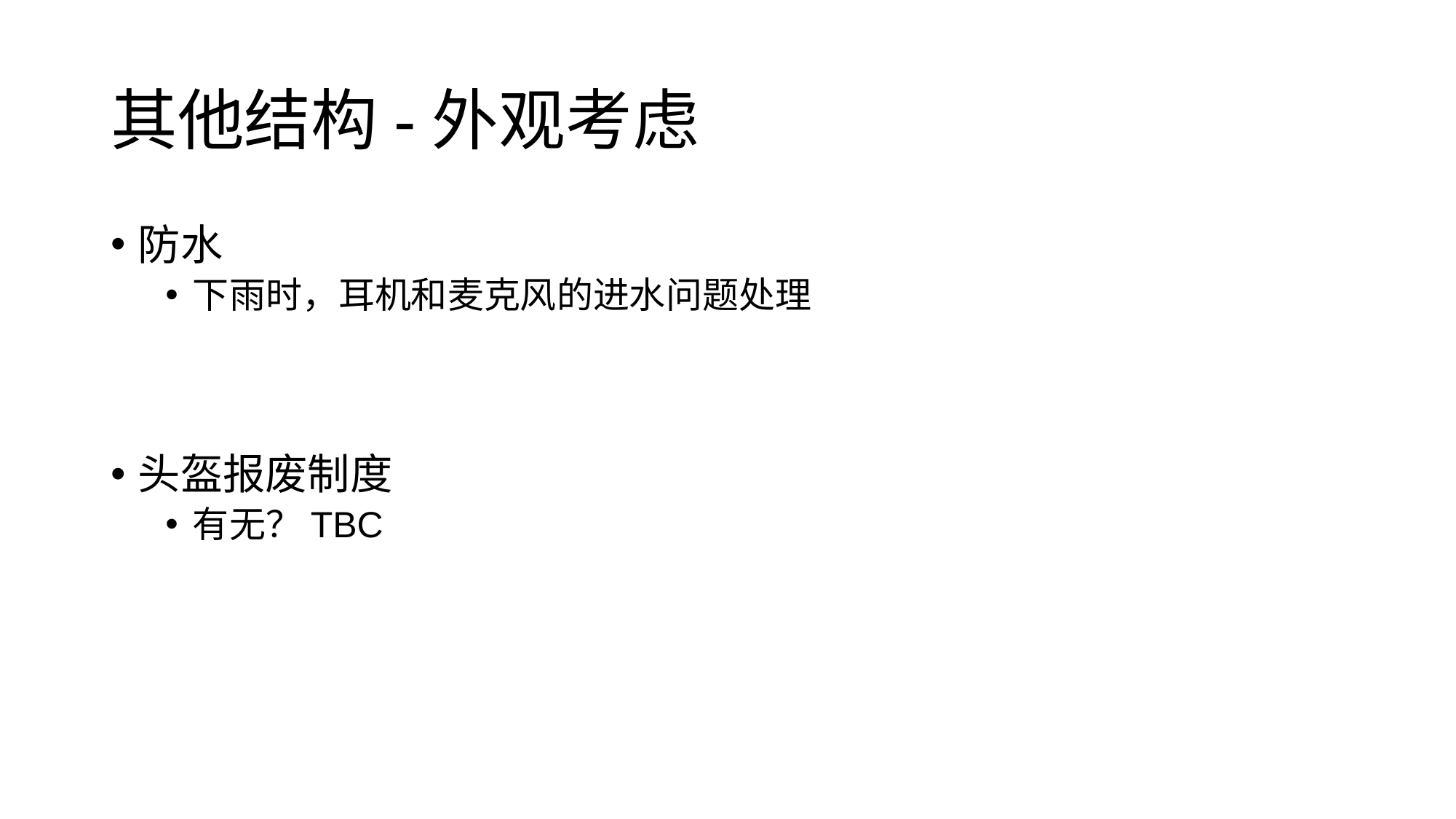

# 其他结构-外观考虑
防水
下雨时，耳机和麦克风的进水问题处理

头盔报废制度
有无？TBC